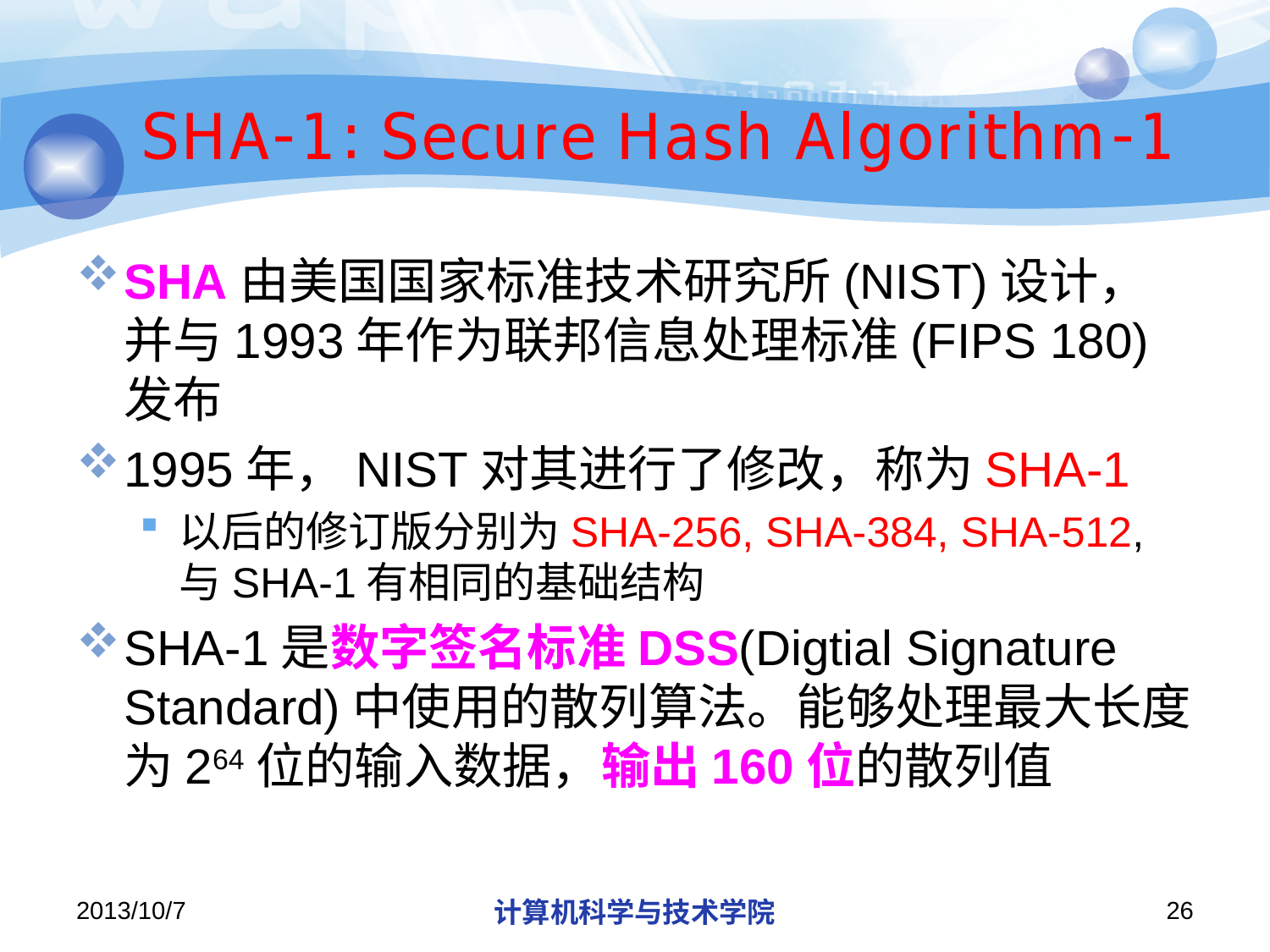

# SHA-1: Secure Hash Algorithm-1
SHA由美国国家标准技术研究所(NIST)设计，并与1993年作为联邦信息处理标准(FIPS 180)发布
1995年，NIST对其进行了修改，称为SHA-1
以后的修订版分别为SHA-256, SHA-384, SHA-512, 与SHA-1有相同的基础结构
SHA-1是数字签名标准DSS(Digtial Signature Standard)中使用的散列算法。能够处理最大长度为264位的输入数据，输出160位的散列值
2013/10/7
计算机科学与技术学院
26